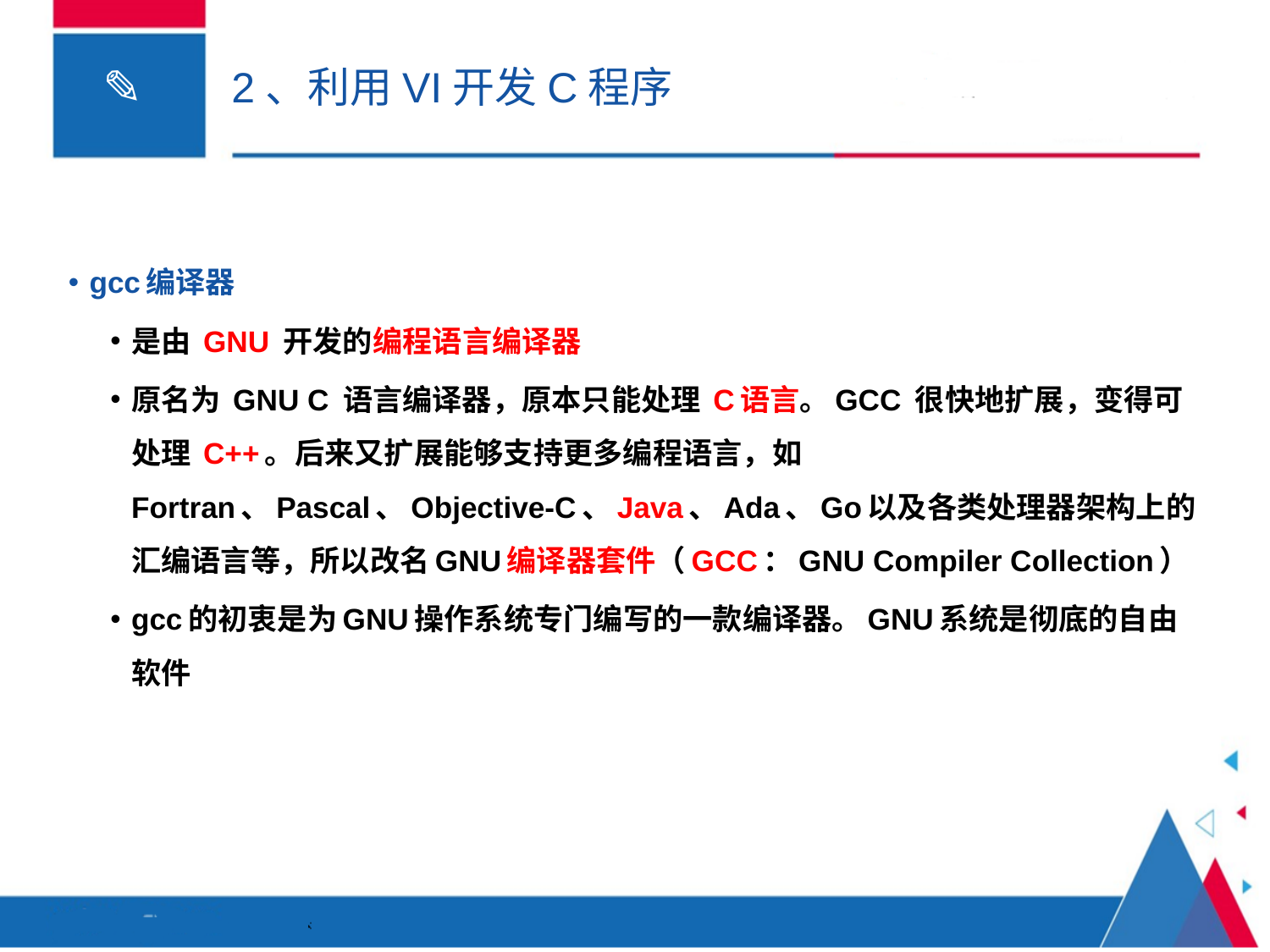

# 2、利用VI开发C程序
gcc编译器
是由 GNU 开发的编程语言编译器
原名为 GNU C 语言编译器，原本只能处理 C语言。GCC 很快地扩展，变得可处理 C++。后来又扩展能够支持更多编程语言，如Fortran、Pascal、Objective-C、Java、Ada、Go以及各类处理器架构上的汇编语言等，所以改名GNU编译器套件（GCC：GNU Compiler Collection）
gcc的初衷是为GNU操作系统专门编写的一款编译器。GNU系统是彻底的自由软件